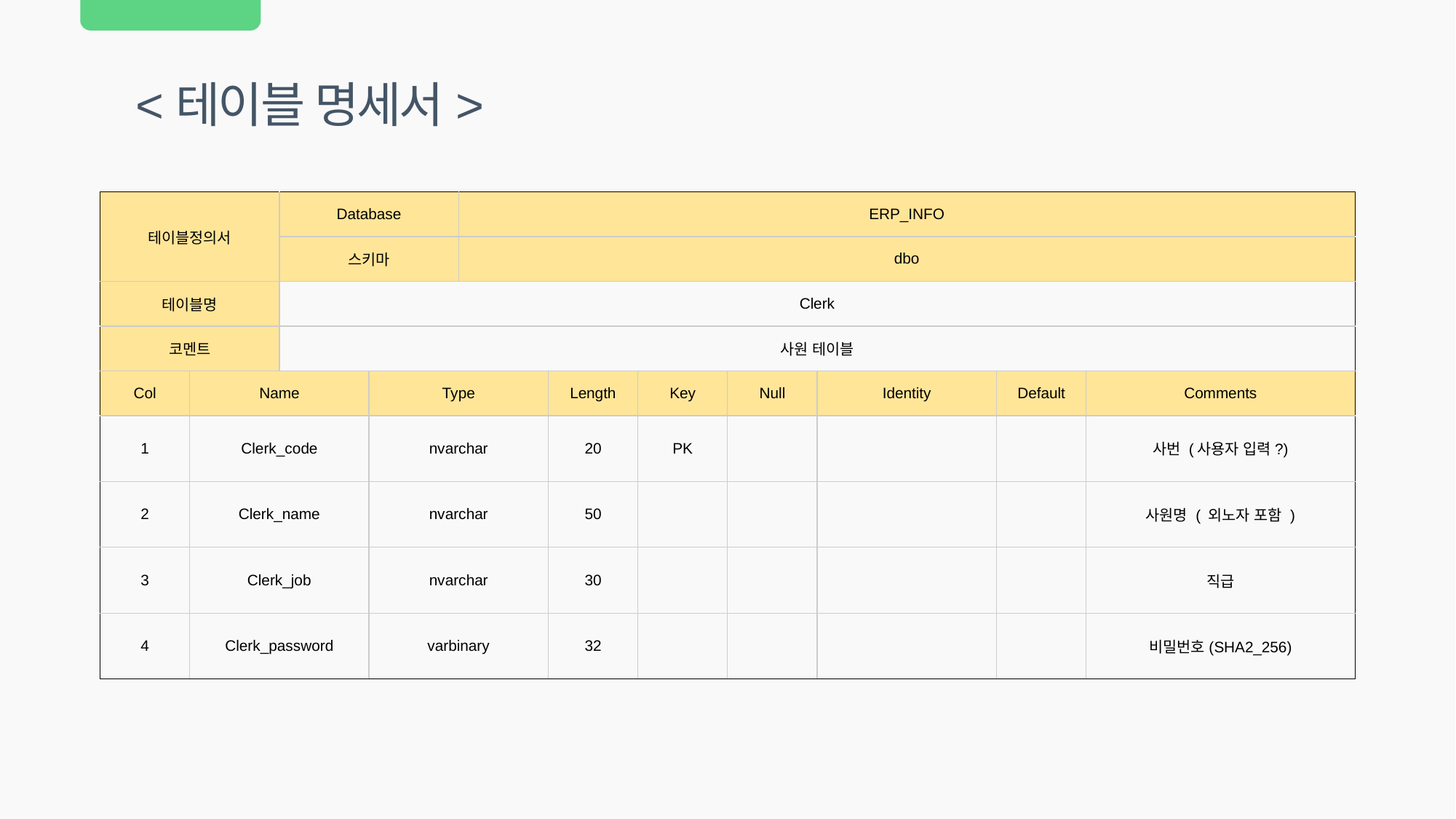

<테이블 명세서>
| 테이블정의서 |  | Database |  | ERP\_INFO |  |  |  |  |  |  |
| --- | --- | --- | --- | --- | --- | --- | --- | --- | --- | --- |
|  |  | 스키마 |  | dbo |  |  |  |  |  |  |
| 테이블명 |  | Clerk |  |  |  |  |  |  |  |  |
| 코멘트 |  | 사원 테이블 |  |  |  |  |  |  |  |  |
| Col | Name |  | Type |  | Length | Key | Null | Identity | Default | Comments |
| 1 | Clerk\_code |  | nvarchar |  | 20 | PK |  |  |  | 사번 (사용자 입력?) |
| 2 | Clerk\_name |  | nvarchar |  | 50 |  |  |  |  | 사원명 ( 외노자 포함 ) |
| 3 | Clerk\_job |  | nvarchar |  | 30 |  |  |  |  | 직급 |
| 4 | Clerk\_password |  | varbinary |  | 32 |  |  |  |  | 비밀번호(SHA2\_256) |